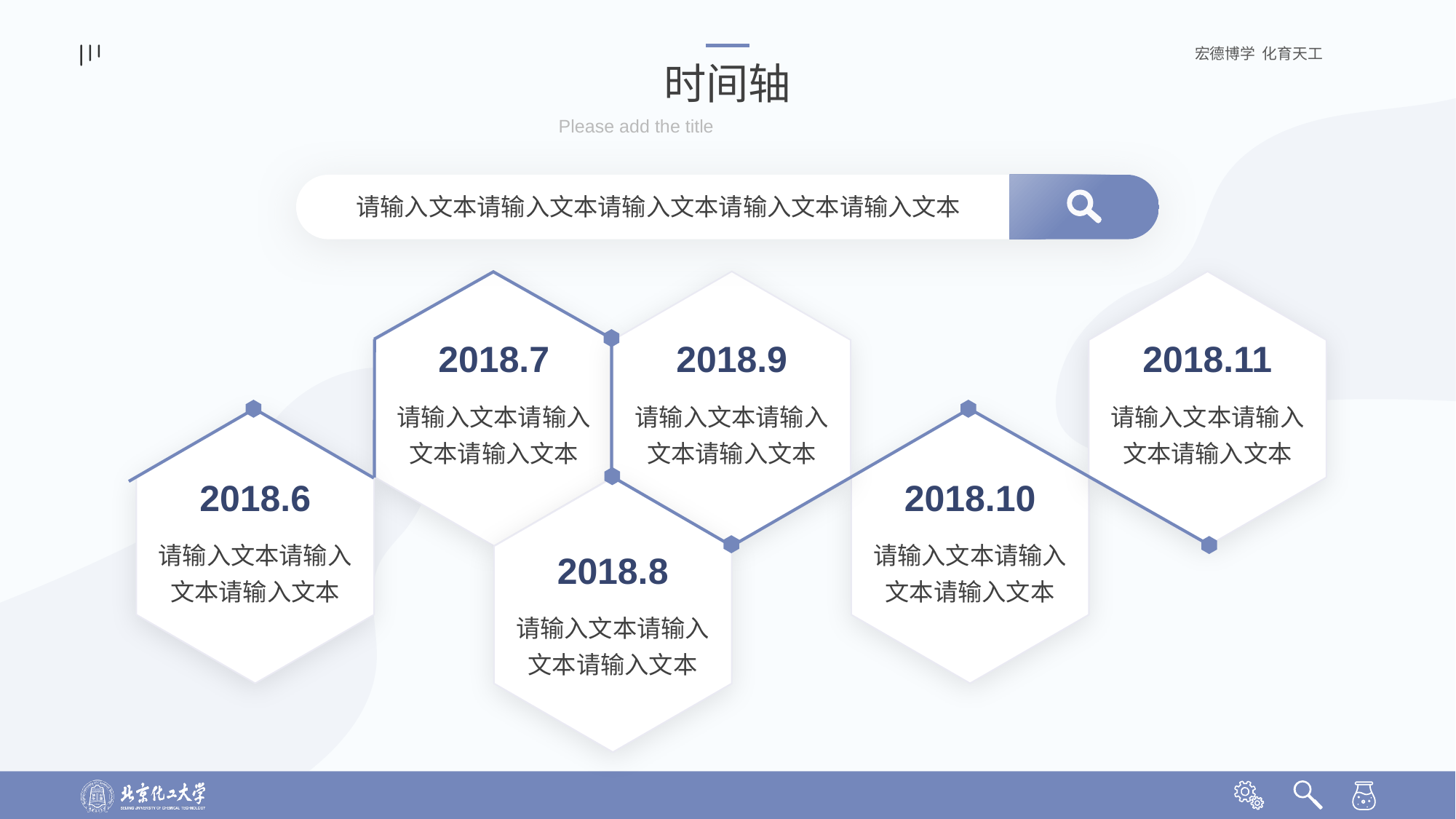

时间轴
Please add the title

请输入文本请输入文本请输入文本请输入文本请输入文本

2018.7
请输入文本请输入文本请输入文本
2018.9
请输入文本请输入文本请输入文本
2018.11
请输入文本请输入文本请输入文本

2018.6
请输入文本请输入文本请输入文本
2018.10
请输入文本请输入文本请输入文本

2018.8
请输入文本请输入文本请输入文本